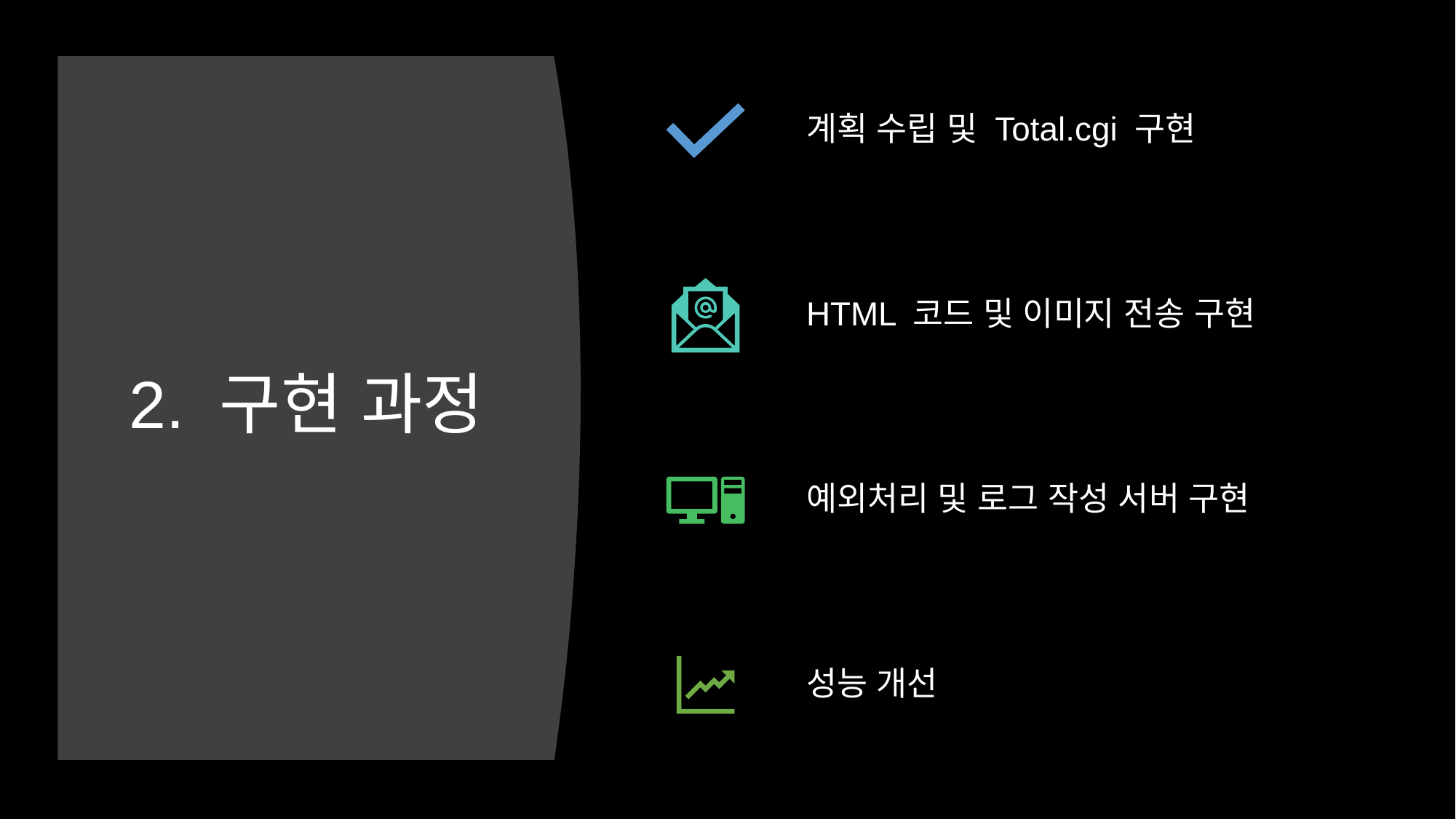

계획 수립 및 Total.cgi 구현
HTML 코드 및 이미지 전송 구현
예외처리 및 로그 작성 서버 구현
성능 개선

# 2. 구현 과정